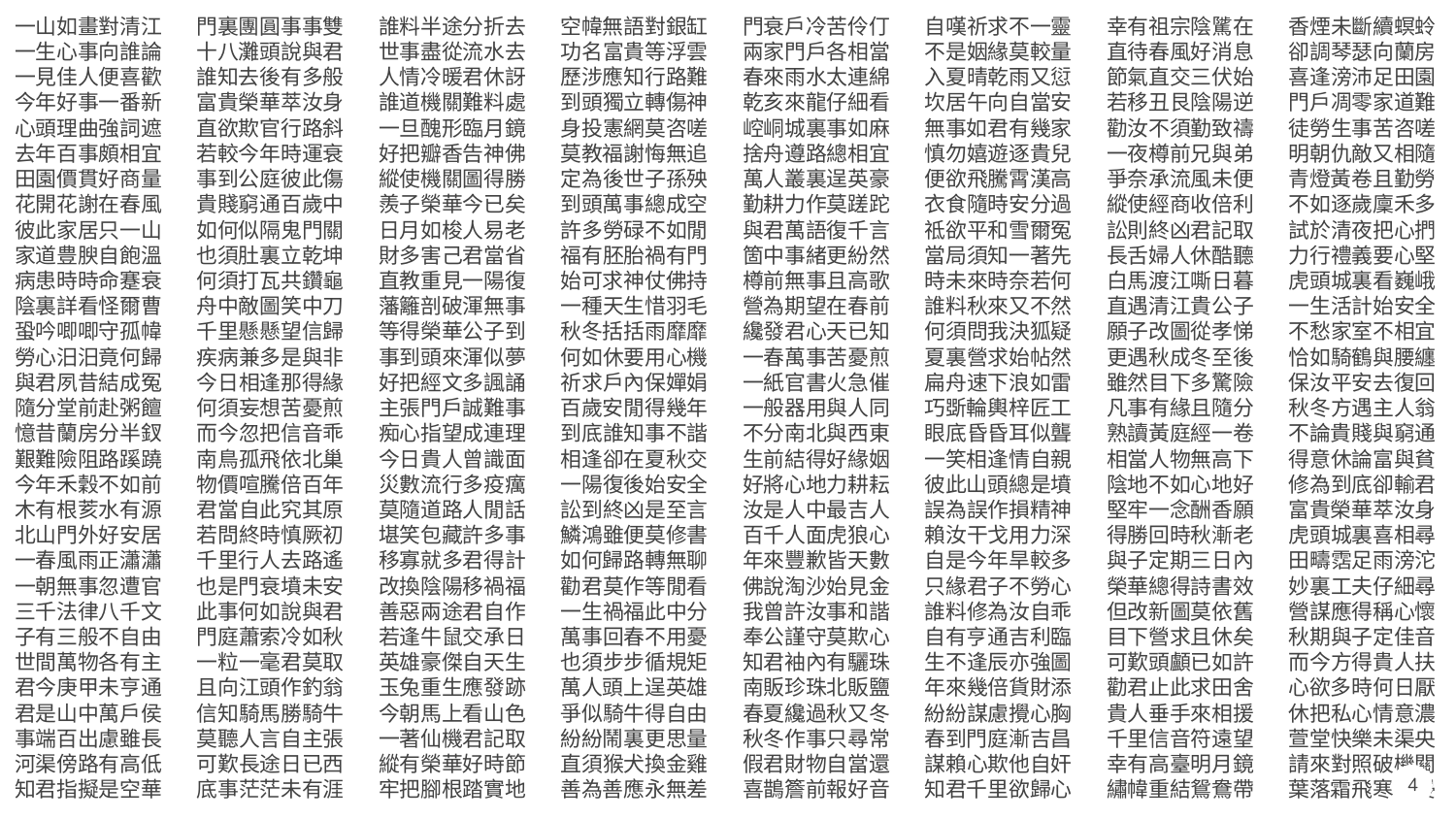

一山如畫對清江
一生心事向誰論
一見佳人便喜歡
今年好事一番新
心頭理曲強詞遮
去年百事頗相宜
田園價貫好商量
花開花謝在春風
彼此家居只一山
家道豊腴自飽溫
病患時時命蹇衰
陰裏詳看怪爾曹
蛩吟唧唧守孤幃
勞心汨汨竟何歸
與君夙昔結成冤
隨分堂前赴粥饘
憶昔蘭房分半釵
艱難險阻路蹊蹺
今年禾穀不如前
木有根荄水有源
北山門外好安居
一春風雨正瀟瀟
一朝無事忽遭官
三千法律八千文
子有三般不自由
世間萬物各有主
君今庚甲未亨通
君是山中萬戶侯
事端百出慮雖長
河渠傍路有高低
知君指擬是空華
門裏團圓事事雙
十八灘頭說與君
誰知去後有多般
富貴榮華萃汝身
直欲欺官行路斜
若較今年時運衰
事到公庭彼此傷
貴賤窮通百歲中
如何似隔鬼門關
也須肚裏立乾坤
何須打瓦共鑽龜
舟中敵圖笑中刀
千里懸懸望信歸
疾病兼多是與非
今日相逢那得緣
何須妄想苦憂煎
而今忽把信音乖
南鳥孤飛依北巢
物價喧騰倍百年
君當自此究其原
若問終時慎厥初
千里行人去路遙
也是門衰墳未安
此事何如說與君
門庭蕭索冷如秋
一粒一毫君莫取
且向江頭作釣翁
信知騎馬勝騎牛
莫聽人言自主張
可歎長途日已西
底事茫茫未有涯
誰料半途分折去
世事盡從流水去
人情冷暖君休訝
誰道機關難料處
一旦醜形臨月鏡
好把瓣香告神佛
縱使機關圖得勝
羨子榮華今已矣
日月如梭人易老
財多害己君當省
直教重見一陽復
藩籬剖破渾無事
等得榮華公子到
事到頭來渾似夢
好把經文多諷誦
主張門戶誠難事
痴心指望成連理
今日貴人曾識面
災數流行多疫癘
莫隨道路人閒話
堪笑包藏許多事
移寡就多君得計
改換陰陽移禍福
善惡兩途君自作
若逢牛鼠交承日
英雄豪傑自天生
玉兔重生應發跡
今朝馬上看山色
一著仙機君記取
縱有榮華好時節
牢把腳根踏實地
空幃無語對銀缸
功名富貴等浮雲
歷涉應知行路難
到頭獨立轉傷神
身投憲網莫咨嗟
莫教福謝悔無追
定為後世子孫殃
到頭萬事總成空
許多勞碌不如閒
福有胚胎禍有門
始可求神仗佛持
一種天生惜羽毛
秋冬括括雨靡靡
何如休要用心機
祈求戶內保嬋娟
百歲安閒得幾年
到底誰知事不諧
相逢卻在夏秋交
一陽復後始安全
訟到終凶是至言
鱗鴻雖便莫修書
如何歸路轉無聊
勸君莫作等閒看
一生禍福此中分
萬事回春不用憂
也須步步循規矩
萬人頭上逞英雄
爭似騎牛得自由
紛紛鬧裏更思量
直須猴犬換金雞
善為善應永無差
門衰戶冷苦伶仃
兩家門戶各相當
春來雨水太連綿
乾亥來龍仔細看
崆峒城裏事如麻
捨舟遵路總相宜
萬人叢裏逞英豪
勤耕力作莫蹉跎
與君萬語復千言
箇中事緒更紛然
樽前無事且高歌
營為期望在春前
纔發君心天已知
一春萬事苦憂煎
一紙官書火急催
一般器用與人同
不分南北與西東
生前結得好緣姻
好將心地力耕耘
汝是人中最吉人
百千人面虎狼心
年來豐歉皆天數
佛說淘沙始見金
我曾許汝事和諧
奉公謹守莫欺心
知君袖內有驪珠
南販珍珠北販鹽
春夏纔過秋又冬
秋冬作事只尋常
假君財物自當還
喜鵲簷前報好音
自嘆祈求不一靈
不是姻緣莫較量
入夏晴乾雨又愆
坎居午向自當安
無事如君有幾家
慎勿嬉遊逐貴兒
便欲飛騰霄漢高
衣食隨時安分過
祗欲平和雪爾冤
當局須知一著先
時未來時奈若何
誰料秋來又不然
何須問我決狐疑
夏裏營求始帖然
扁舟速下浪如雷
巧斲輪輿梓匠工
眼底昏昏耳似聾
一笑相逢情自親
彼此山頭總是墳
誤為誤作損精神
賴汝干戈用力深
自是今年旱較多
只緣君子不勞心
誰料修為汝自乖
自有亨通吉利臨
生不逢辰亦強圖
年來幾倍貨財添
紛紛謀慮攪心胸
春到門庭漸吉昌
謀賴心欺他自奸
知君千里欲歸心
幸有祖宗陰騭在
直待春風好消息
節氣直交三伏始
若移丑艮陰陽逆
勸汝不須勤致禱
一夜樽前兄與弟
爭奈承流風未便
縱使經商收倍利
訟則終凶君記取
長舌婦人休酷聽
白馬渡江嘶日暮
直遇清江貴公子
願子改圖從孝悌
更遇秋成冬至後
雖然目下多驚險
凡事有緣且隨分
熟讀黃庭經一卷
相當人物無高下
陰地不如心地好
堅牢一念酬香願
得勝回時秋漸老
與子定期三日內
榮華總得詩書效
但改新圖莫依舊
目下營求且休矣
可歎頭顱已如許
勸君止此求田舍
貴人垂手來相援
千里信音符遠望
幸有高臺明月鏡
繡幃重結鴛鴦帶
香煙未斷續螟蛉
卻調琴瑟向蘭房
喜逢滂沛足田園
門戶凋零家道難
徒勞生事苦咨嗟
明朝仇敵又相隨
青燈黃卷且勤勞
不如逐歲廩禾多
試於清夜把心捫
力行禮義要心堅
虎頭城裏看巍峨
一生活計始安全
不愁家室不相宜
恰如騎鶴與腰纏
保汝平安去復回
秋冬方遇主人翁
不論貴賤與窮通
得意休論富與貧
修為到底卻輸君
富貴榮華萃汝身
虎頭城裏喜相尋
田疇霑足雨滂沱
妙裏工夫仔細尋
營謀應得稱心懷
秋期與子定佳音
而今方得貴人扶
心欲多時何日厭
休把私心情意濃
萱堂快樂未渠央
請來對照破機關
葉落霜飛寒色侵
4